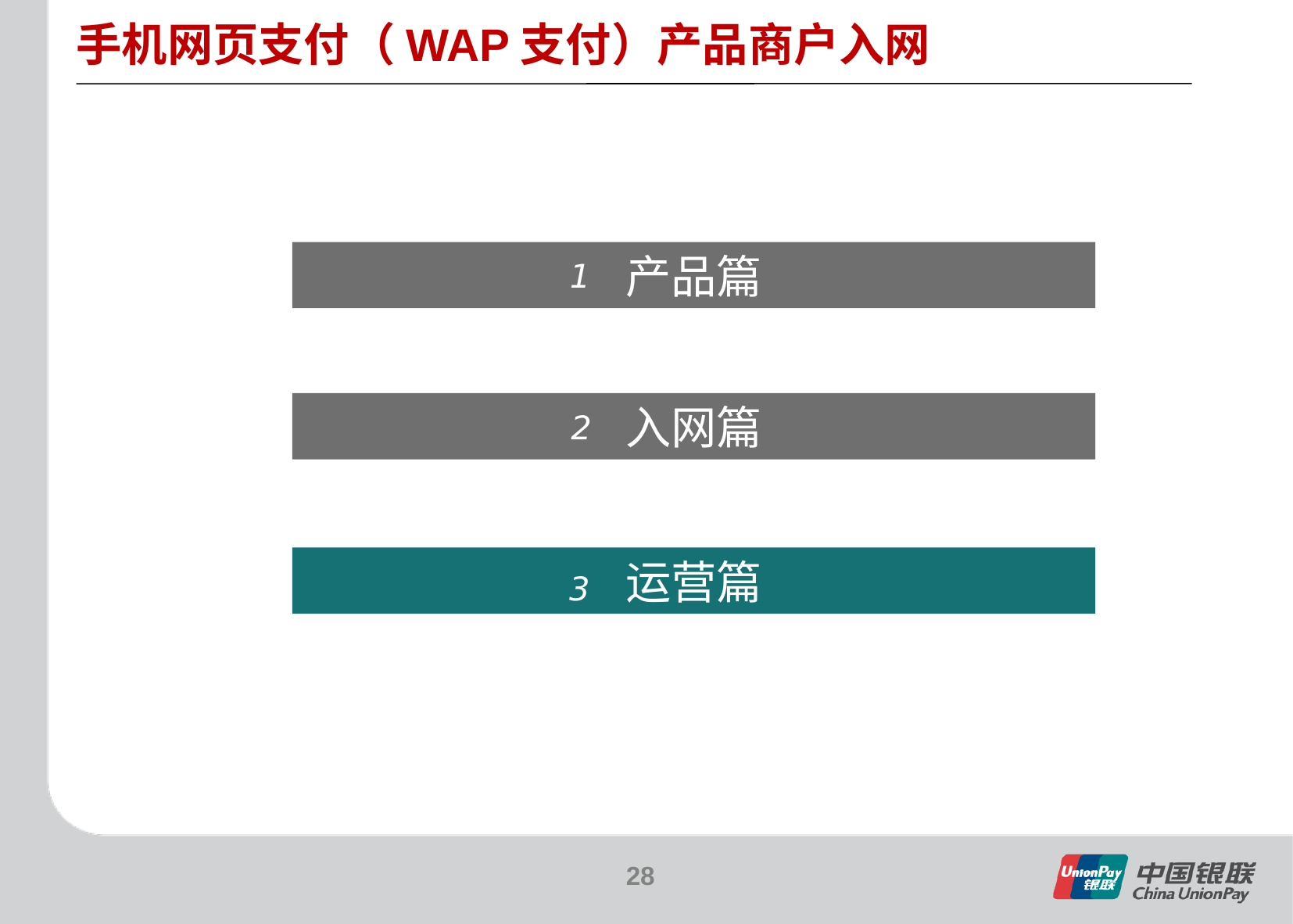

手机网页支付（WAP支付）产品商户入网

产品篇
1
入网篇
2
运营篇
3